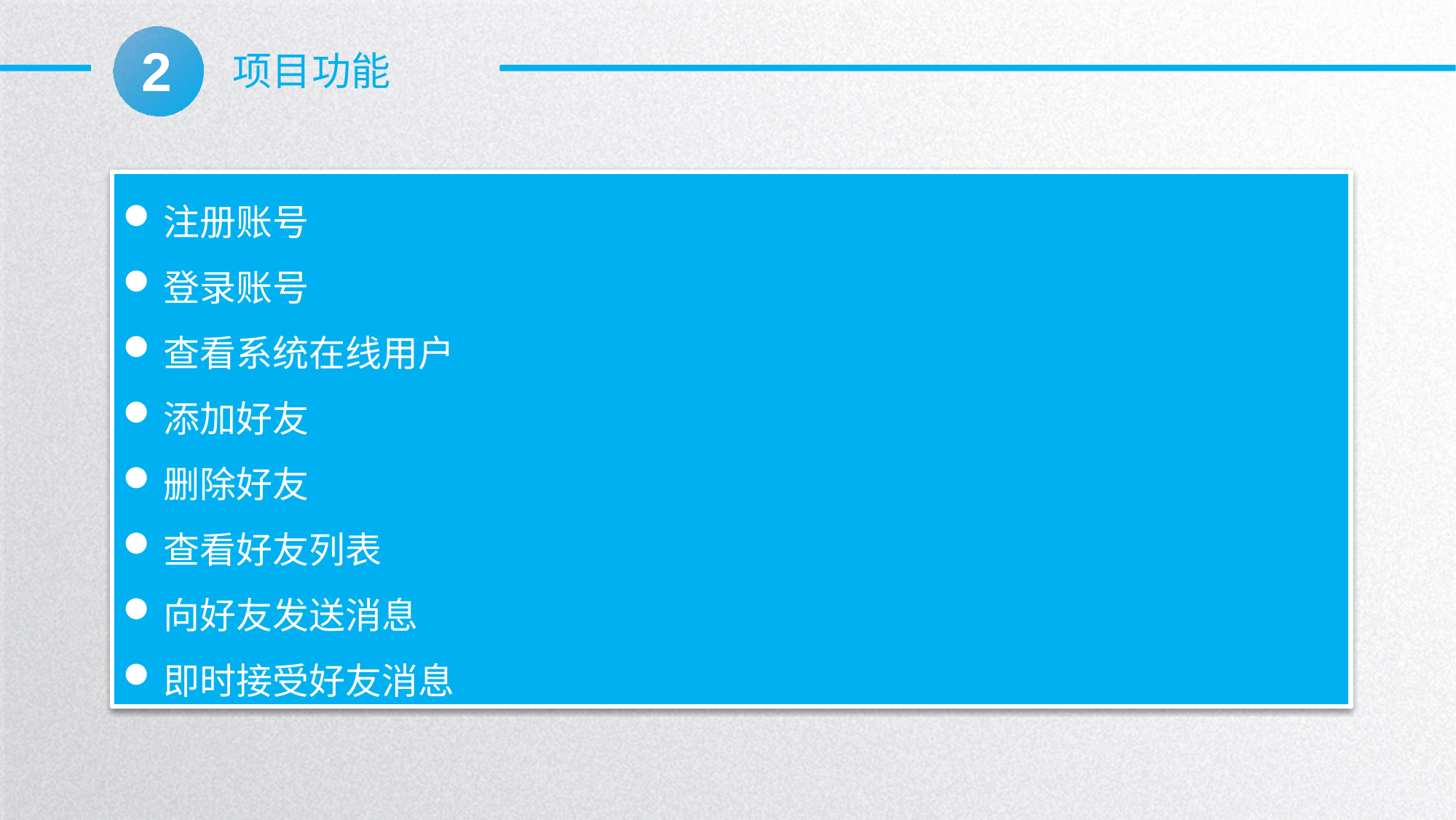

2
项目功能

注册账号
登录账号
查看系统在线用户
添加好友
删除好友
查看好友列表
向好友发送消息
即时接受好友消息